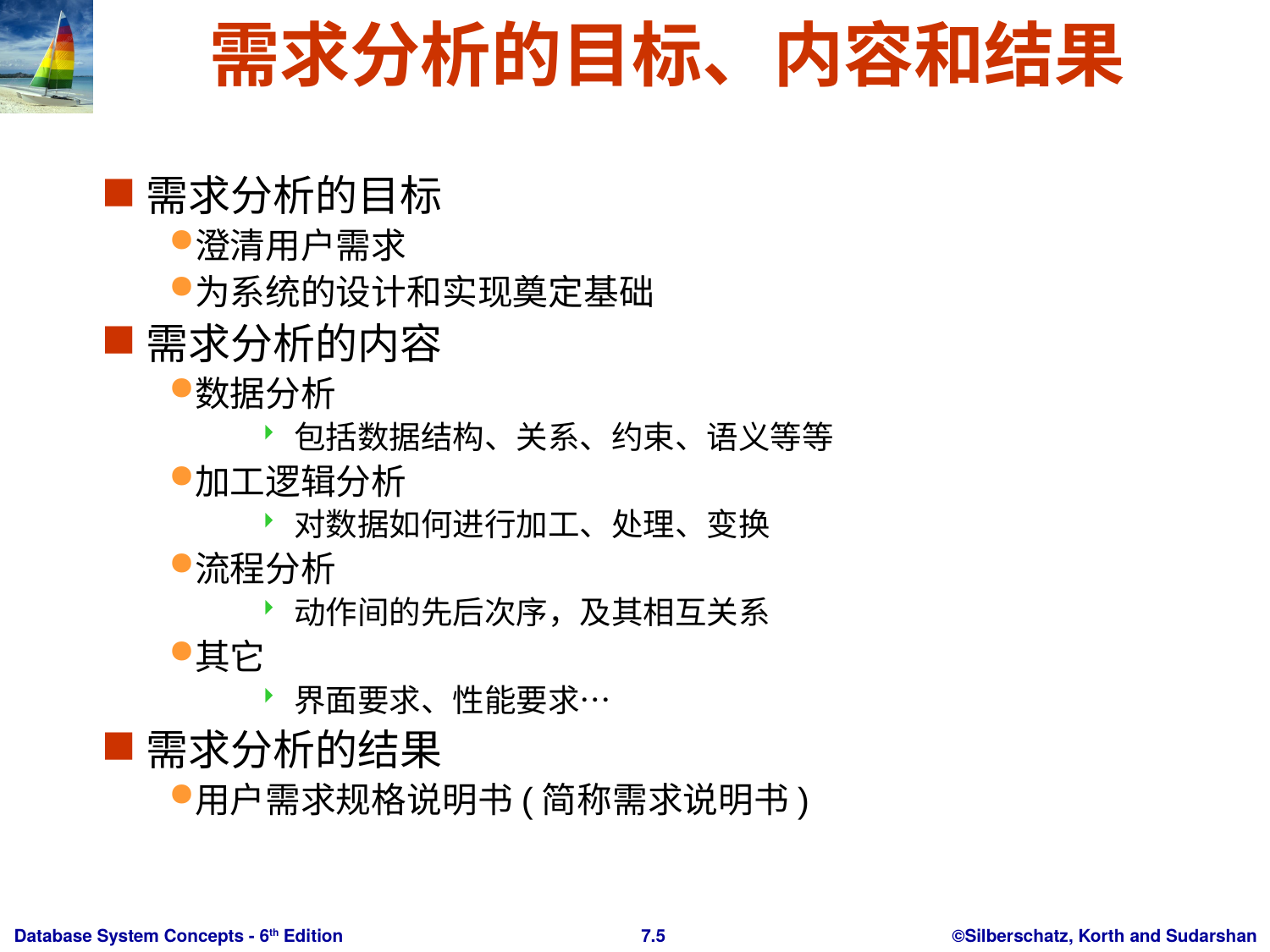

# 需求分析的目标、内容和结果
需求分析的目标
澄清用户需求
为系统的设计和实现奠定基础
需求分析的内容
数据分析
包括数据结构、关系、约束、语义等等
加工逻辑分析
对数据如何进行加工、处理、变换
流程分析
动作间的先后次序，及其相互关系
其它
界面要求、性能要求…
需求分析的结果
用户需求规格说明书(简称需求说明书)